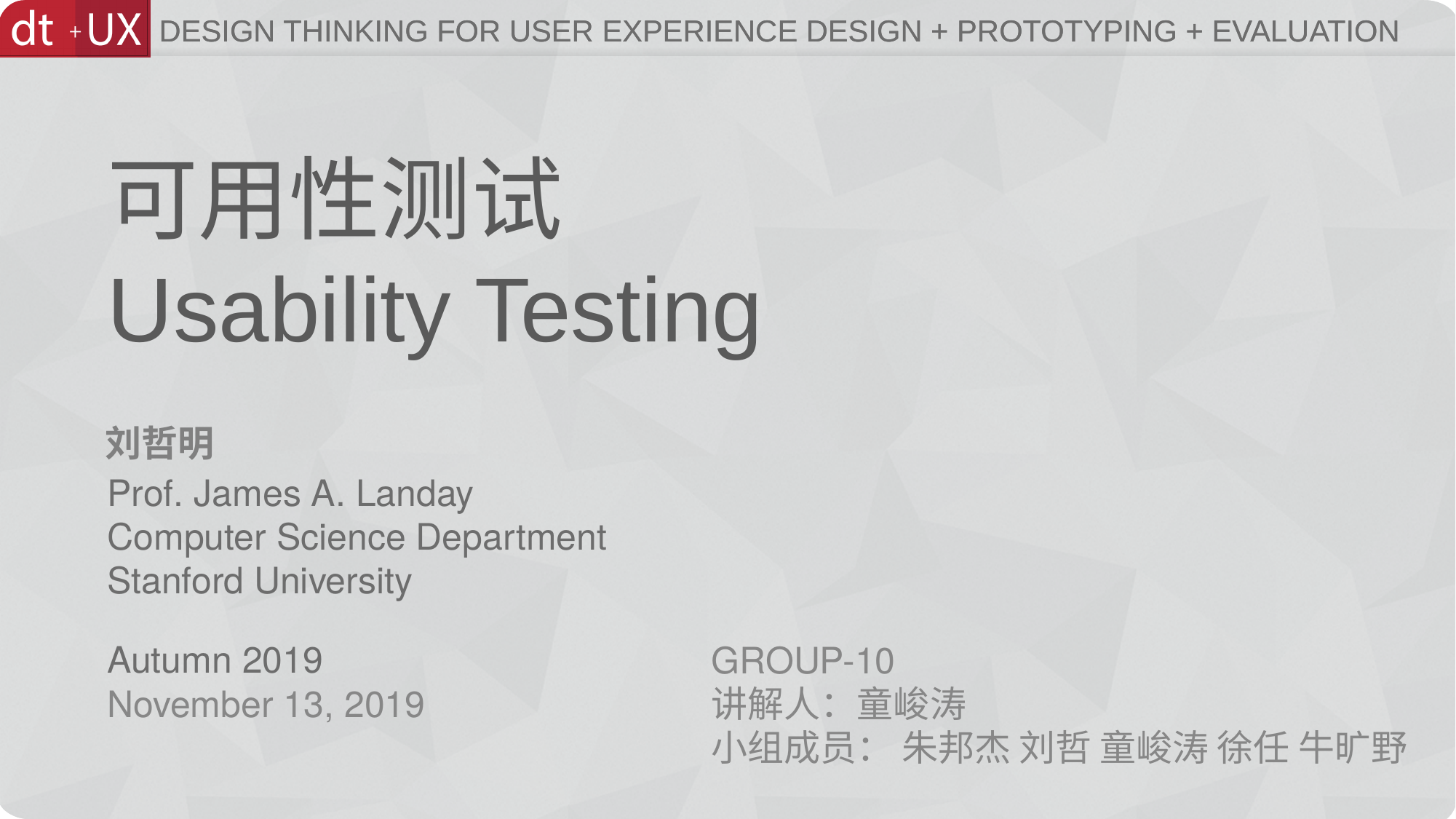

# 可用性测试 Usability Testing
GROUP-10
讲解人：童峻涛
小组成员： 朱邦杰 刘哲 童峻涛 徐任 牛旷野
November 13, 2019